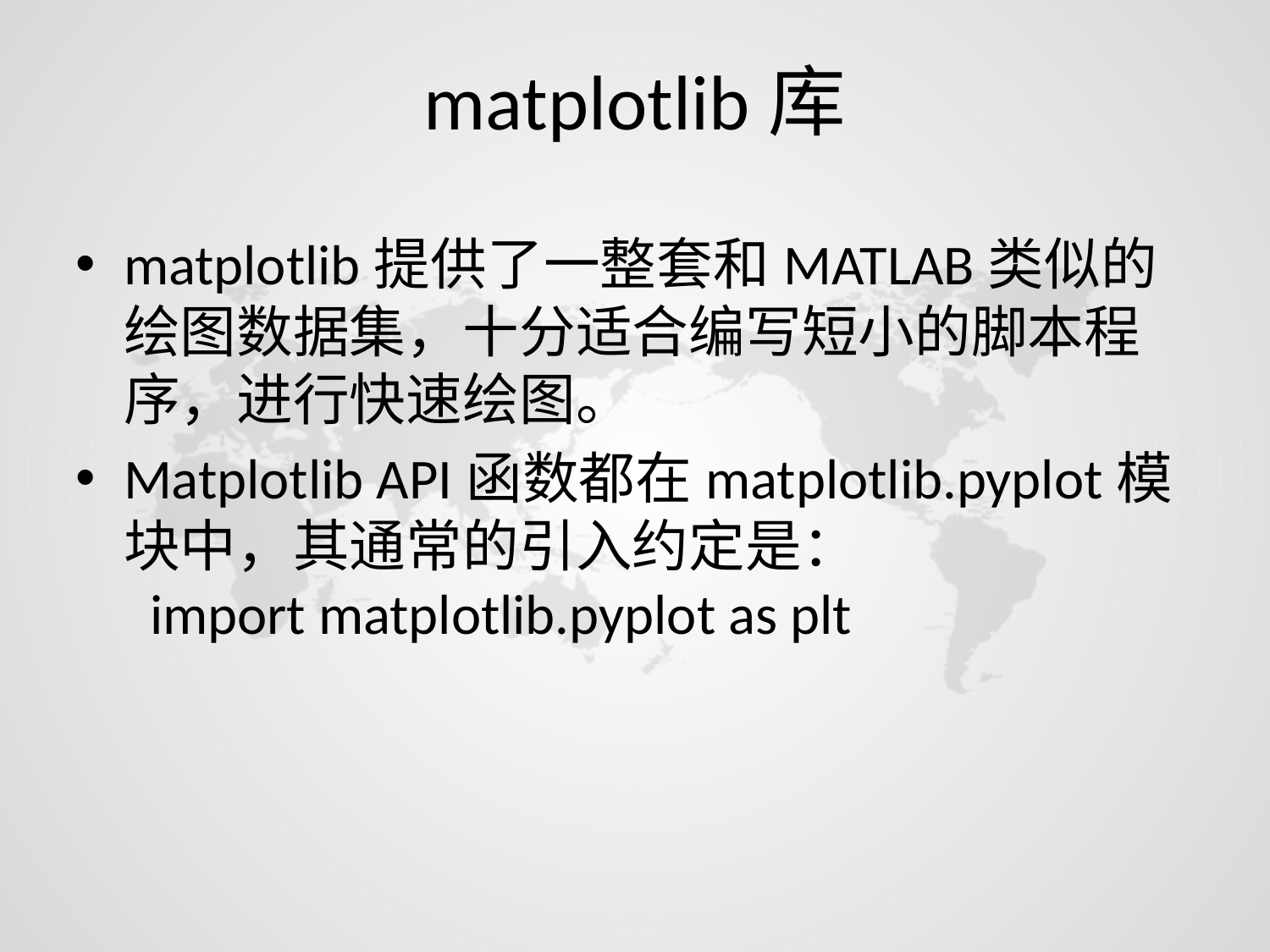

# matplotlib库
matplotlib提供了一整套和MATLAB类似的绘图数据集，十分适合编写短小的脚本程序，进行快速绘图。
Matplotlib API函数都在matplotlib.pyplot模块中，其通常的引入约定是：
 import matplotlib.pyplot as plt